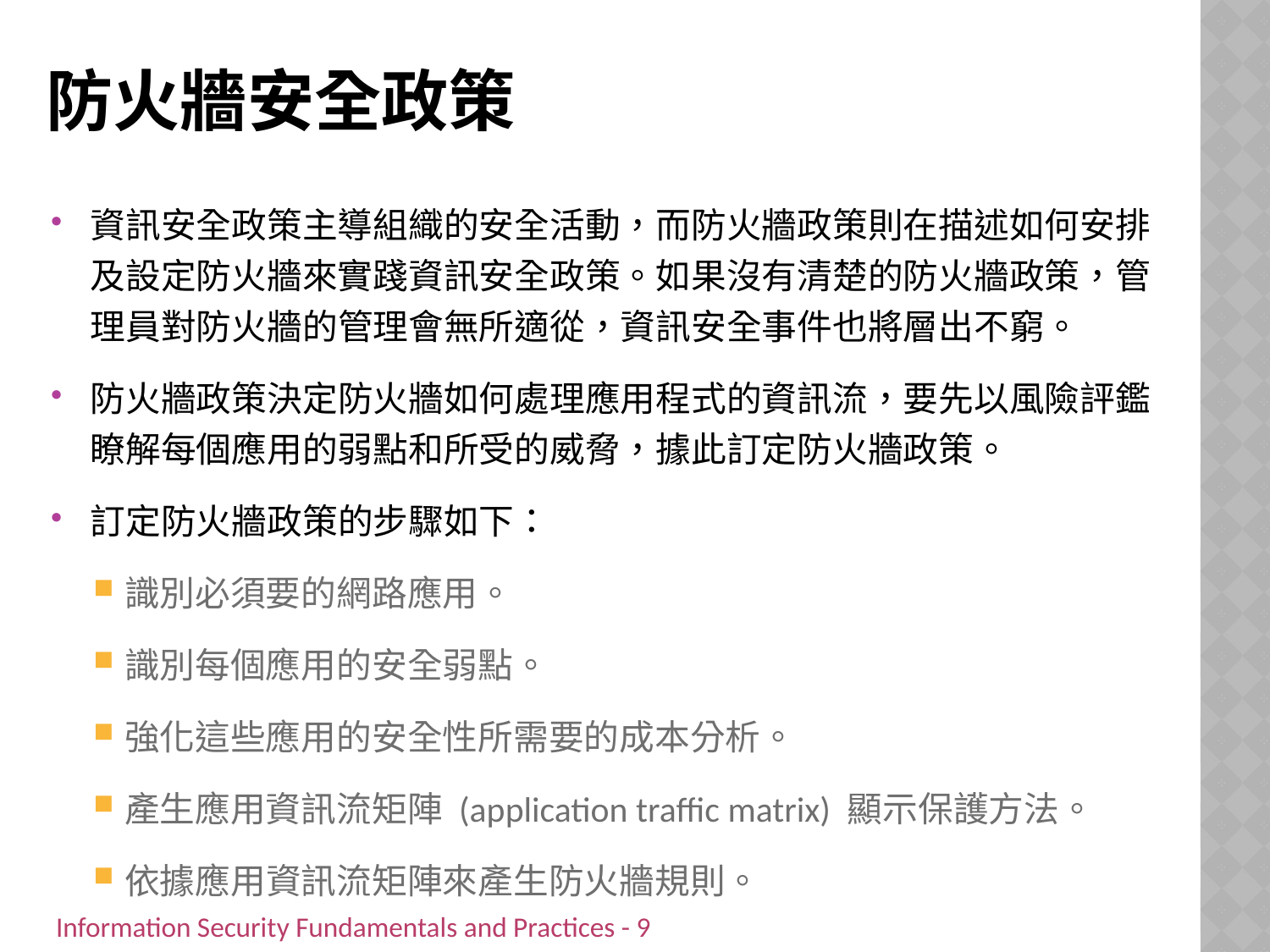

# 防火牆安全政策
資訊安全政策主導組織的安全活動，而防火牆政策則在描述如何安排及設定防火牆來實踐資訊安全政策。如果沒有清楚的防火牆政策，管理員對防火牆的管理會無所適從，資訊安全事件也將層出不窮。
防火牆政策決定防火牆如何處理應用程式的資訊流，要先以風險評鑑瞭解每個應用的弱點和所受的威脅，據此訂定防火牆政策。
訂定防火牆政策的步驟如下：
識別必須要的網路應用。
識別每個應用的安全弱點。
強化這些應用的安全性所需要的成本分析。
產生應用資訊流矩陣 (application traffic matrix) 顯示保護方法。
依據應用資訊流矩陣來產生防火牆規則。